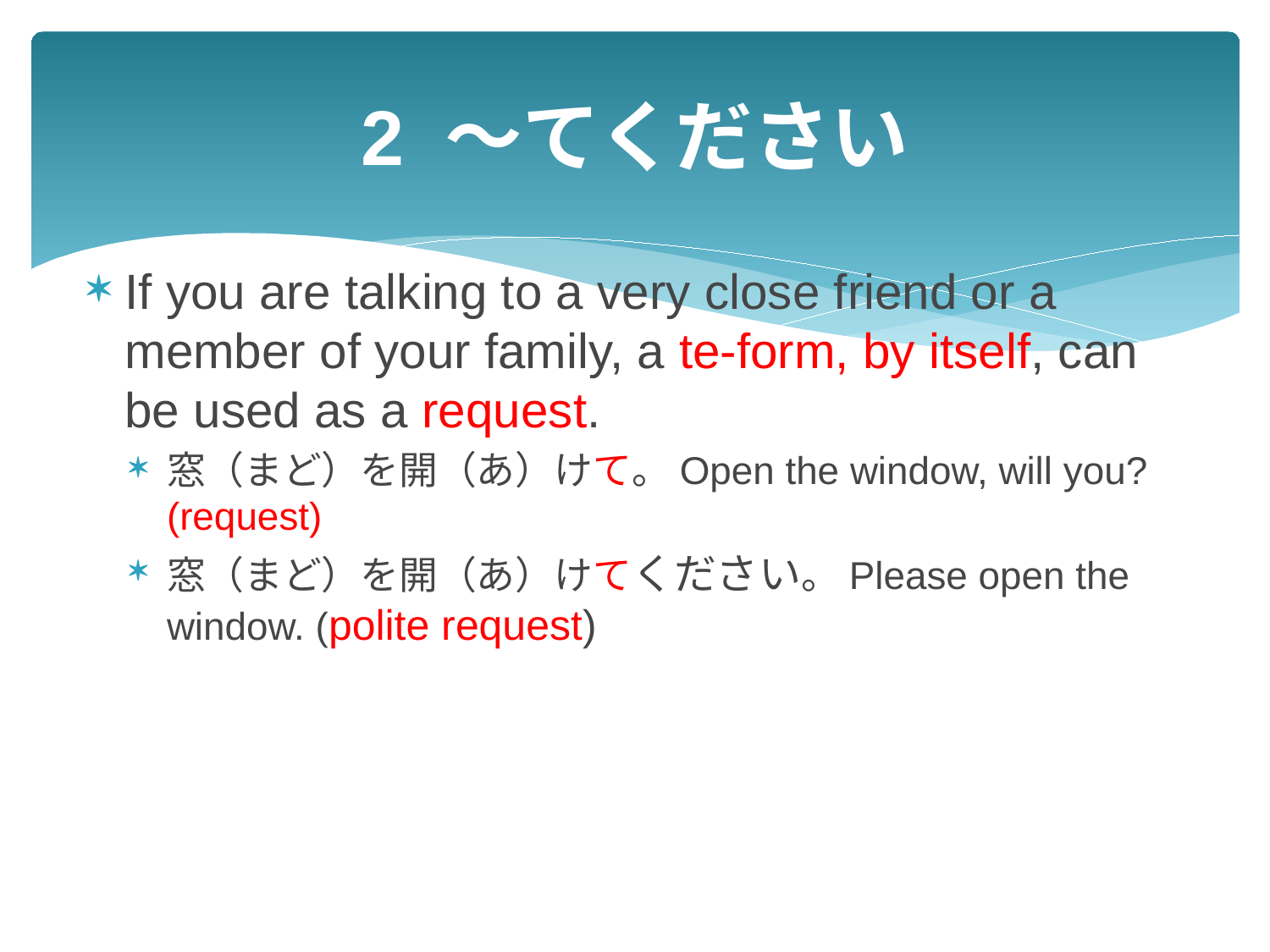

# 2 ～てください
If you are talking to a very close friend or a member of your family, a te-form, by itself, can be used as a request.
窓（まど）を開（あ）けて。Open the window, will you?  (request)
窓（まど）を開（あ）けてください。Please open the window. (polite request)